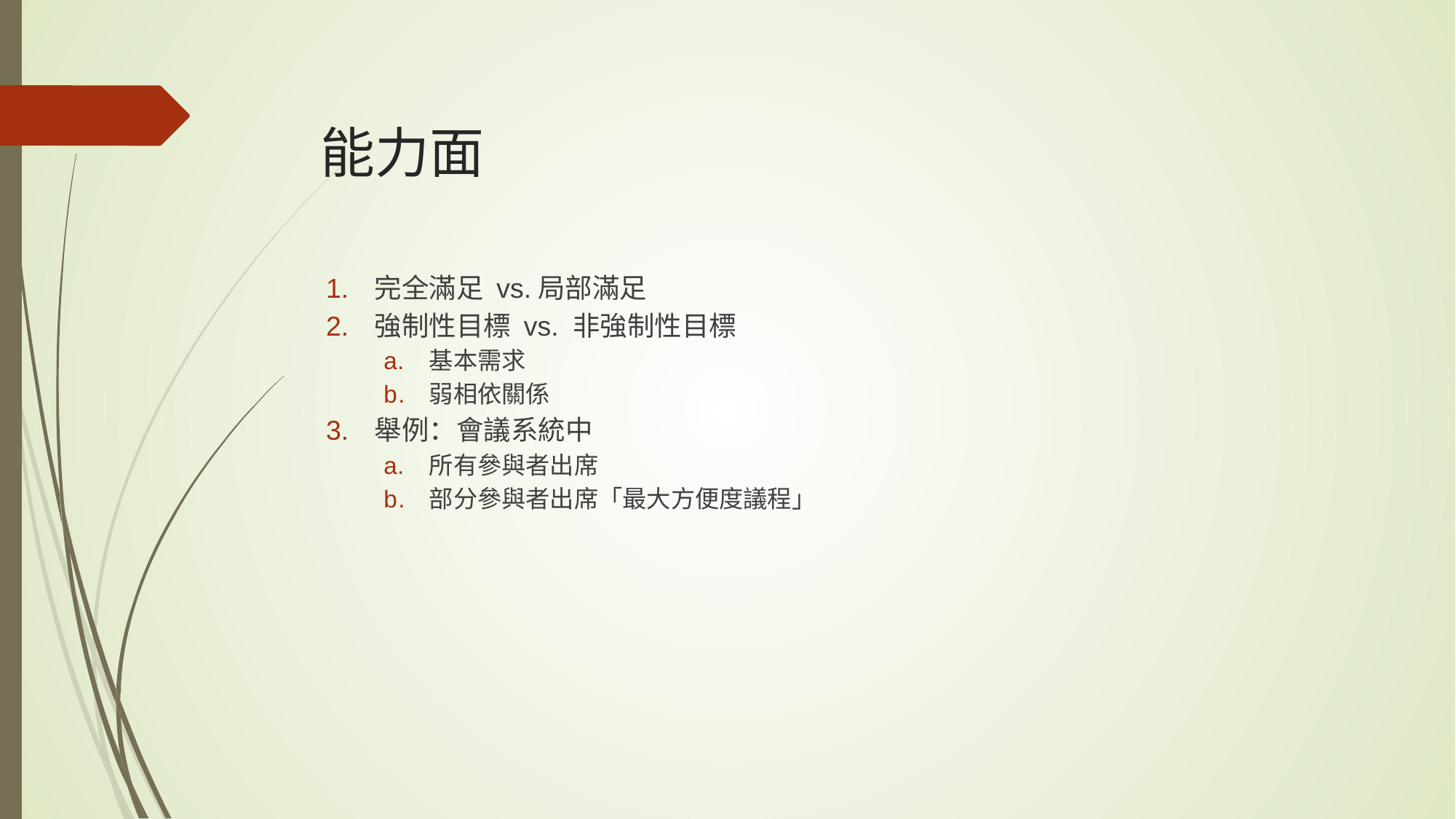

# 能力面
6
完全滿足 vs.局部滿足
強制性目標 vs. 非強制性目標
基本需求
弱相依關係
舉例：會議系統中
所有參與者出席
部分參與者出席「最大方便度議程」